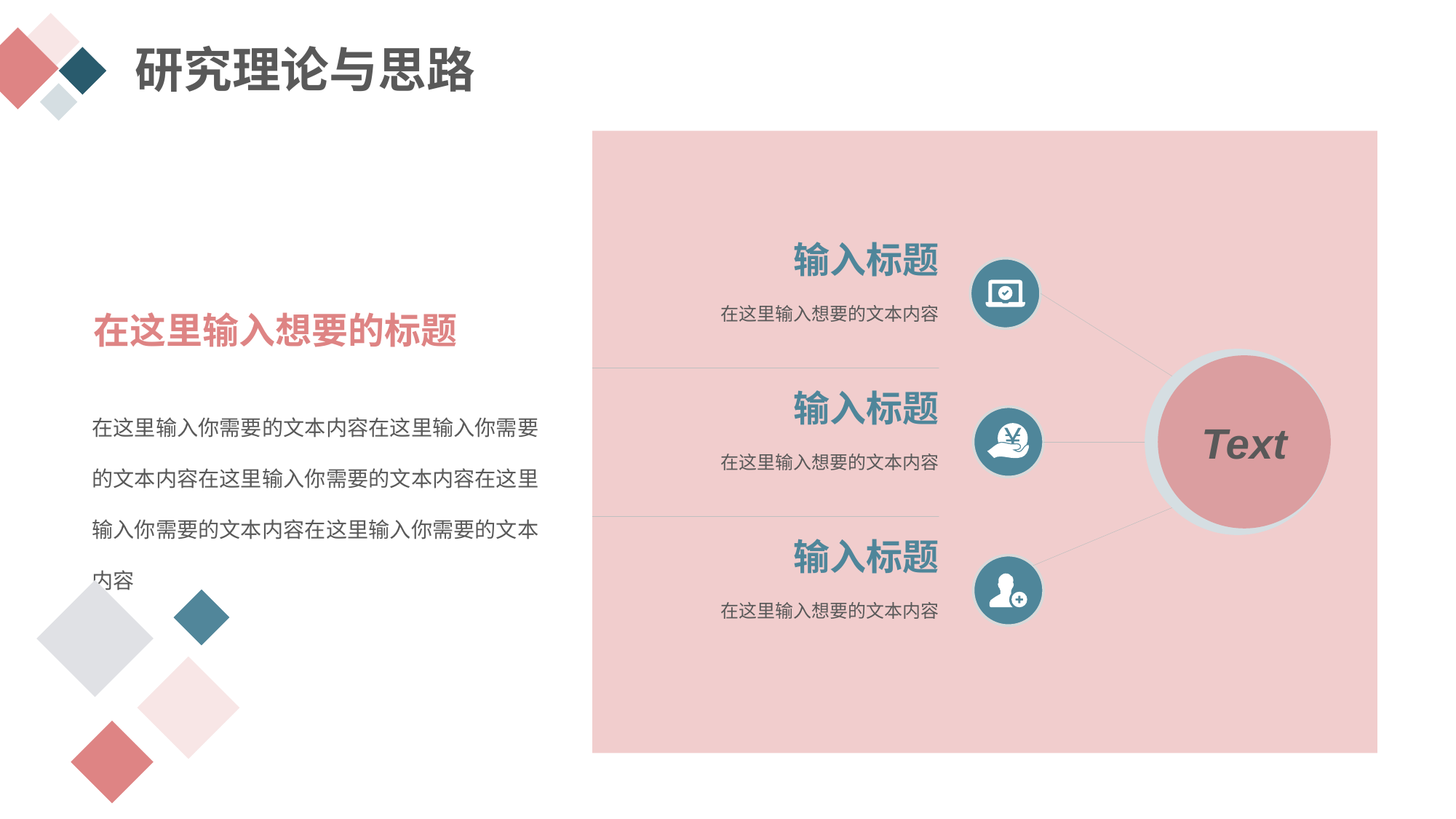

研究理论与思路

输入标题
在这里输入想要的文本内容

输入标题
在这里输入想要的文本内容

输入标题
在这里输入想要的文本内容

Text
在这里输入想要的标题
在这里输入你需要的文本内容在这里输入你需要的文本内容在这里输入你需要的文本内容在这里输入你需要的文本内容在这里输入你需要的文本内容